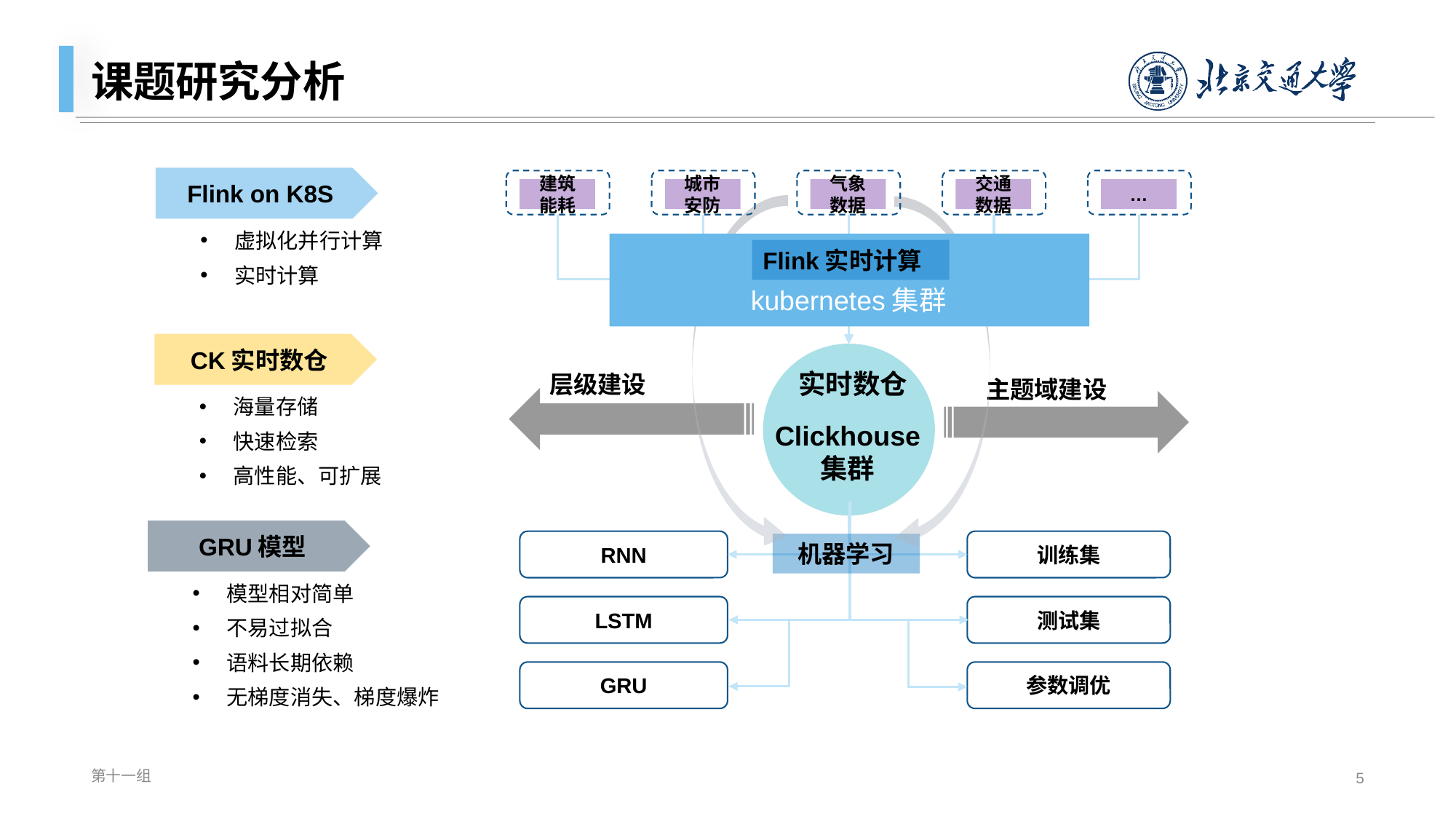

# 课题研究分析
Flink on K8S

虚拟化并行计算
实时计算

建筑能耗

城市安防

气象数据

交通数据

…

Flink实时计算
kubernetes集群
CK实时数仓

海量存储
快速检索
高性能、可扩展

实时数仓
层级建设
主题域建设

Clickhouse
集群
GRU模型

模型相对简单
不易过拟合
语料长期依赖
无梯度消失、梯度爆炸
RNN
训练集
机器学习
LSTM
测试集
GRU
参数调优
第十一组
5